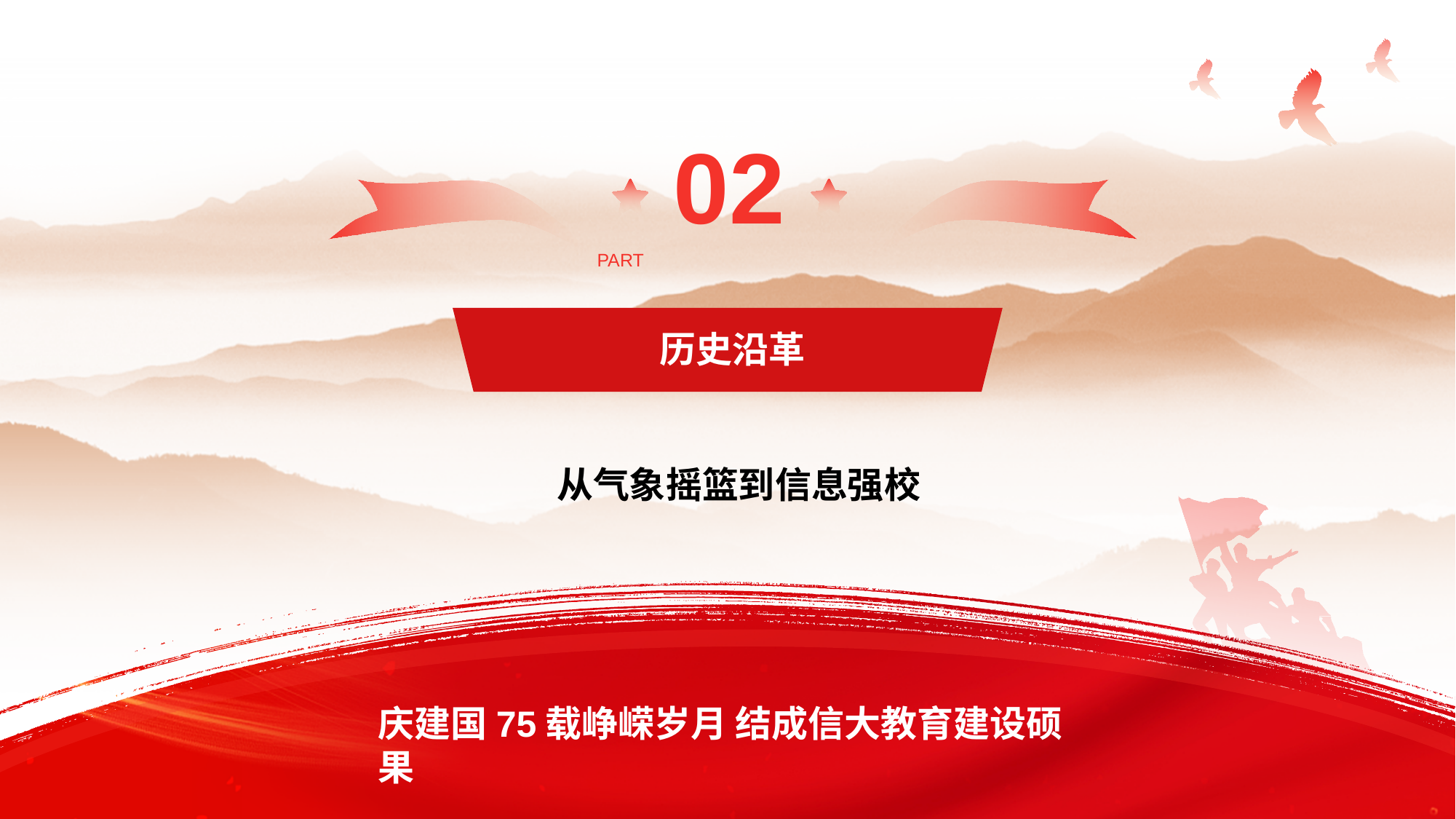

02

PART

历史沿革
从气象摇篮到信息强校

庆建国75载峥嵘岁月 结成信大教育建设硕果